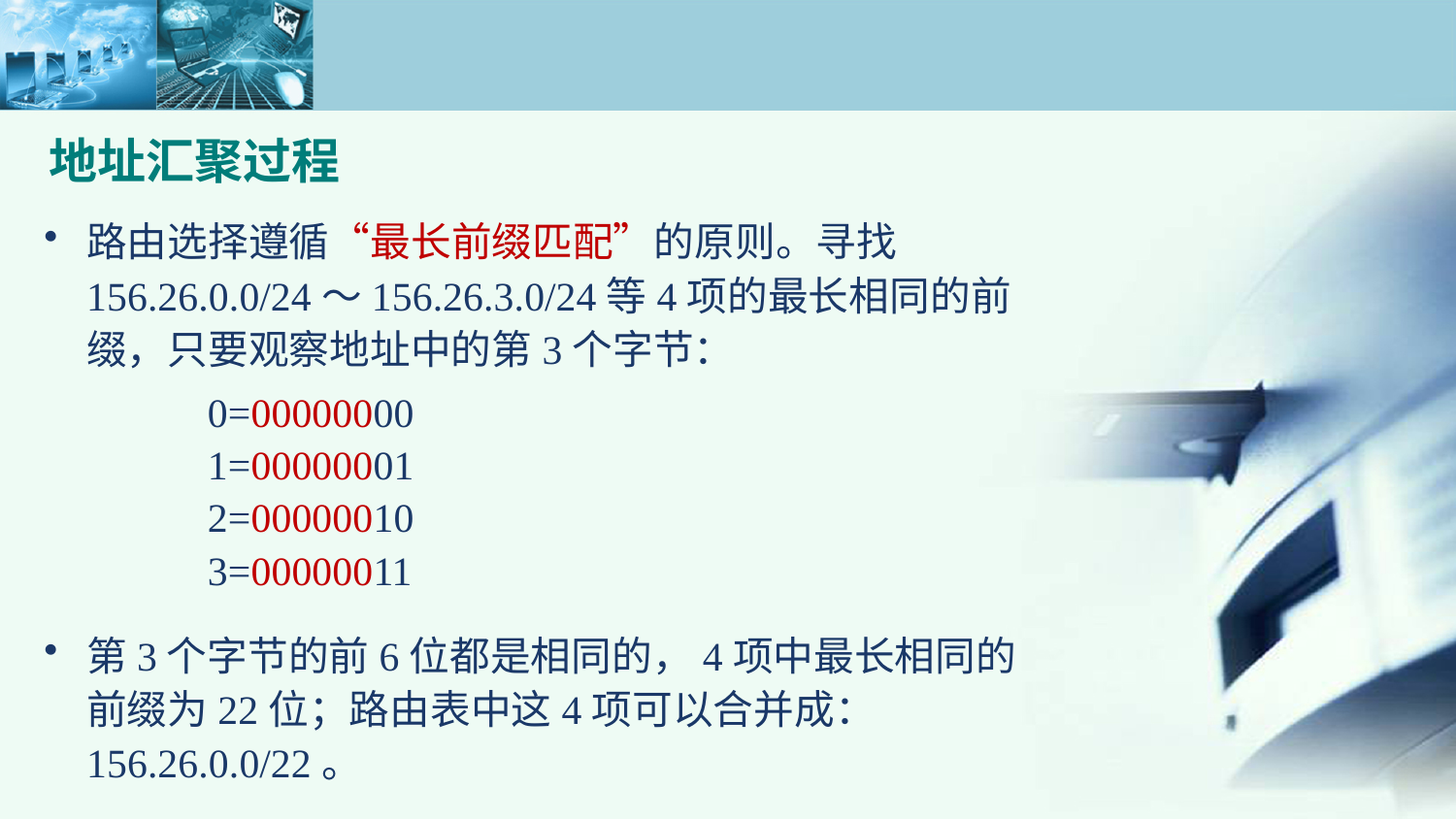

地址汇聚过程
路由选择遵循“最长前缀匹配”的原则。寻找156.26.0.0/24～156.26.3.0/24等4项的最长相同的前缀，只要观察地址中的第3个字节：

第3个字节的前6位都是相同的，4项中最长相同的前缀为22位；路由表中这4项可以合并成：156.26.0.0/22。
0=00000000
1=00000001
2=00000010
3=00000011